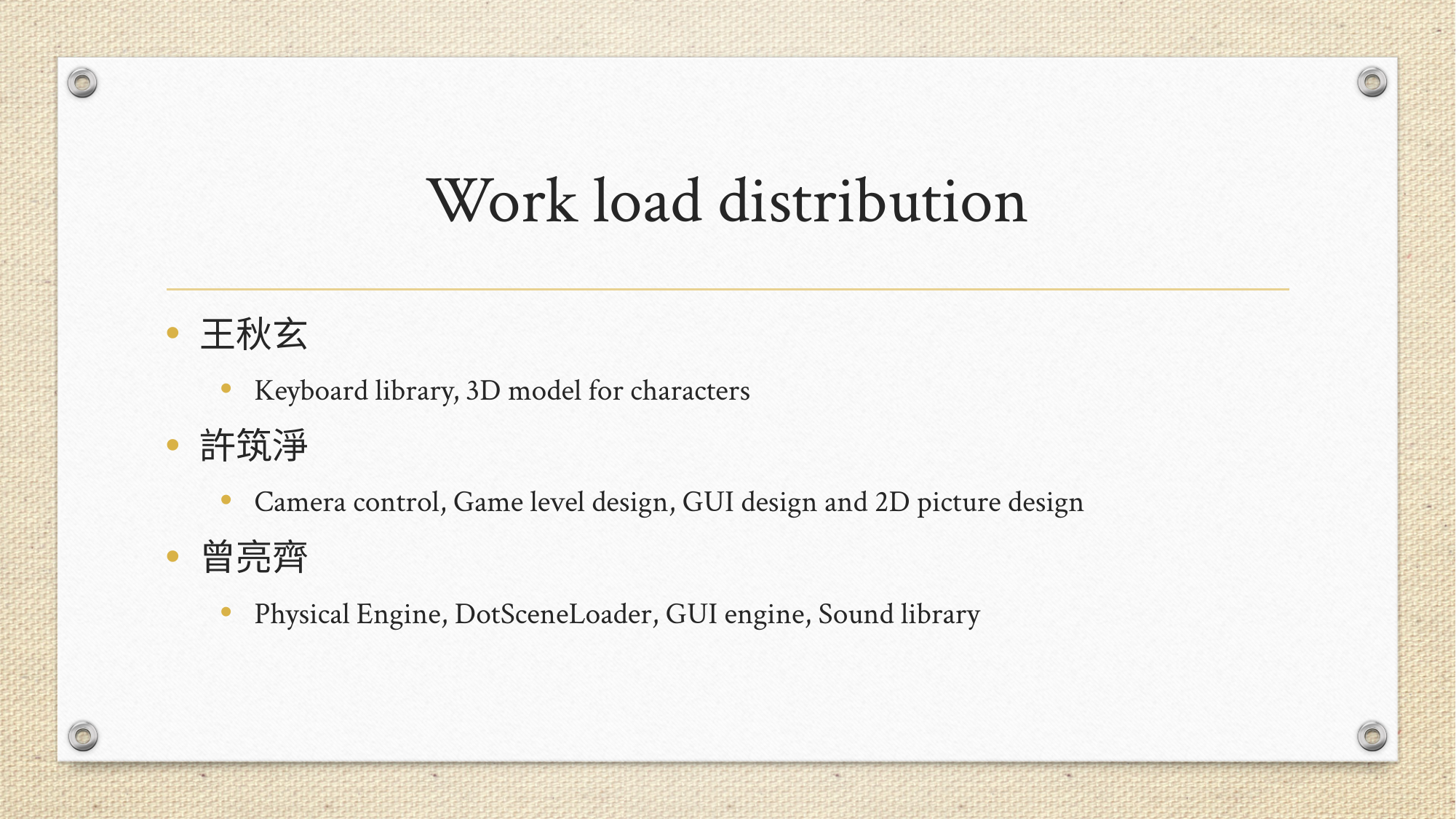

# Work load distribution
王秋玄
Keyboard library, 3D model for characters
許筑淨
Camera control, Game level design, GUI design and 2D picture design
曾亮齊
Physical Engine, DotSceneLoader, GUI engine, Sound library